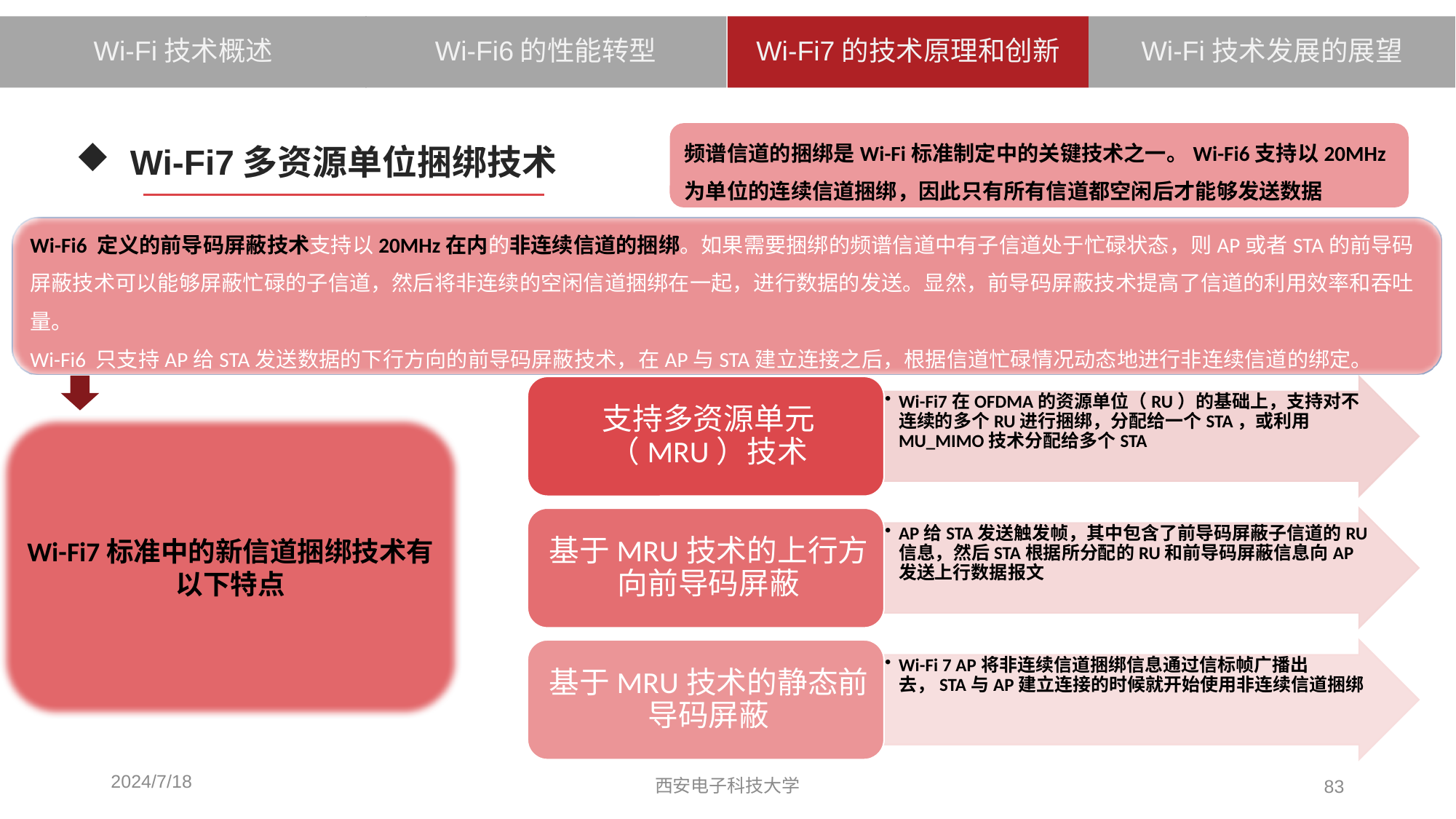

Wi-Fi6的性能转型
Wi-Fi7的技术原理和创新
Wi-Fi技术发展的展望
Wi-Fi技术概述
频谱信道的捆绑是Wi-Fi标准制定中的关键技术之一。Wi-Fi6支持以20MHz为单位的连续信道捆绑，因此只有所有信道都空闲后才能够发送数据
# Wi-Fi7多资源单位捆绑技术
Wi-Fi6 定义的前导码屏蔽技术支持以20MHz在内的非连续信道的捆绑。如果需要捆绑的频谱信道中有子信道处于忙碌状态，则AP或者STA的前导码屏蔽技术可以能够屏蔽忙碌的子信道，然后将非连续的空闲信道捆绑在一起，进行数据的发送。显然，前导码屏蔽技术提高了信道的利用效率和吞吐量。
Wi-Fi6 只支持AP给STA发送数据的下行方向的前导码屏蔽技术，在AP与STA建立连接之后，根据信道忙碌情况动态地进行非连续信道的绑定。

Wi-Fi7在OFDMA的资源单位（RU）的基础上，支持对不连续的多个RU进行捆绑，分配给一个STA，或利用MU_MIMO技术分配给多个STA
支持多资源单元（MRU）技术
AP给STA发送触发帧，其中包含了前导码屏蔽子信道的RU信息，然后STA根据所分配的RU和前导码屏蔽信息向AP发送上行数据报文
基于MRU技术的上行方向前导码屏蔽
Wi-Fi 7 AP将非连续信道捆绑信息通过信标帧广播出去，STA与AP建立连接的时候就开始使用非连续信道捆绑
基于MRU技术的静态前导码屏蔽
Wi-Fi7标准中的新信道捆绑技术有以下特点
2024/7/18
西安电子科技大学
83